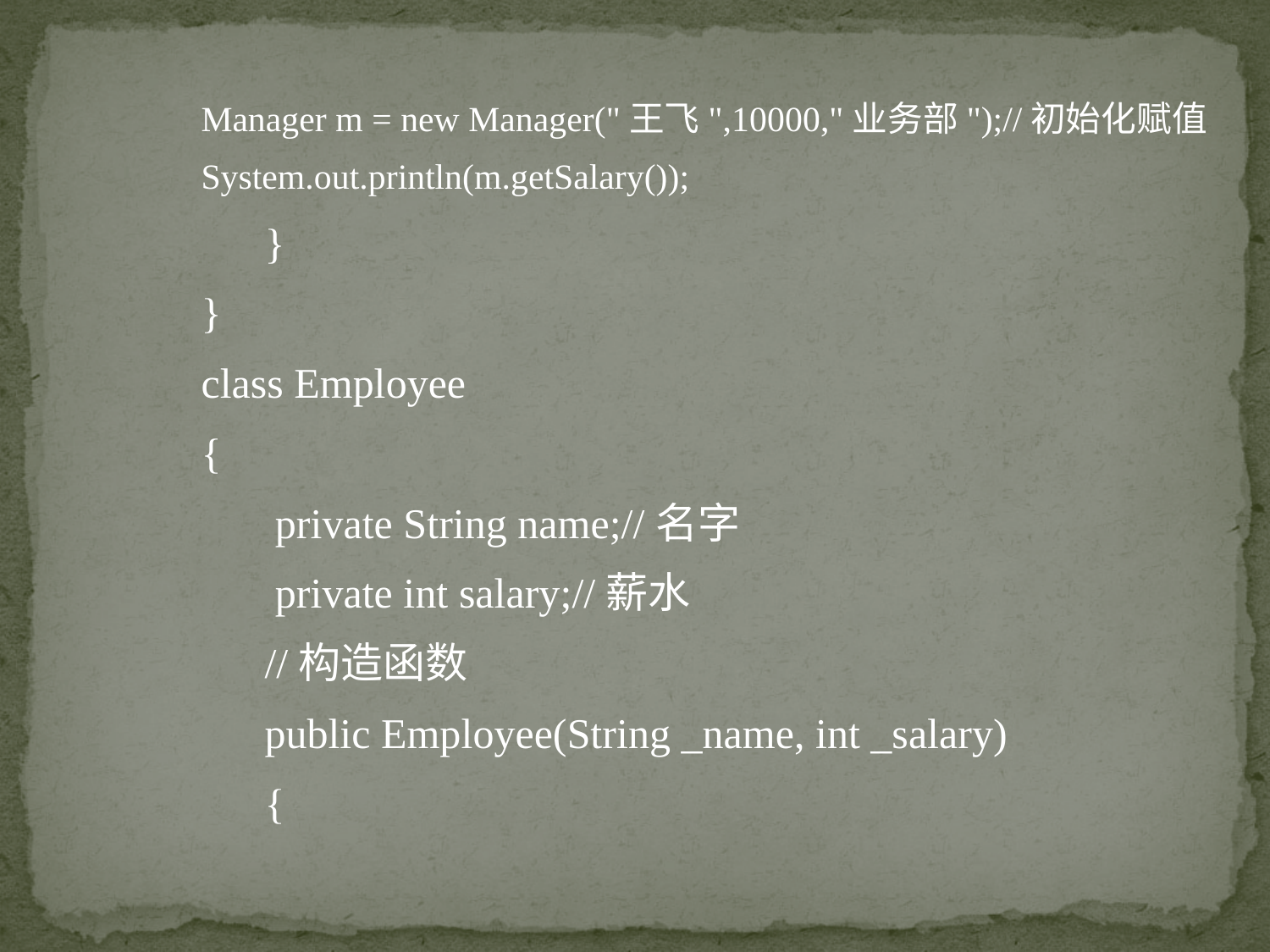

Manager m = new Manager("王飞",10000,"业务部");//初始化赋值
System.out.println(m.getSalary());
      }
}
class Employee
{
       private String name;//名字
       private int salary;//薪水
      //构造函数
      public Employee(String _name, int _salary)
      {